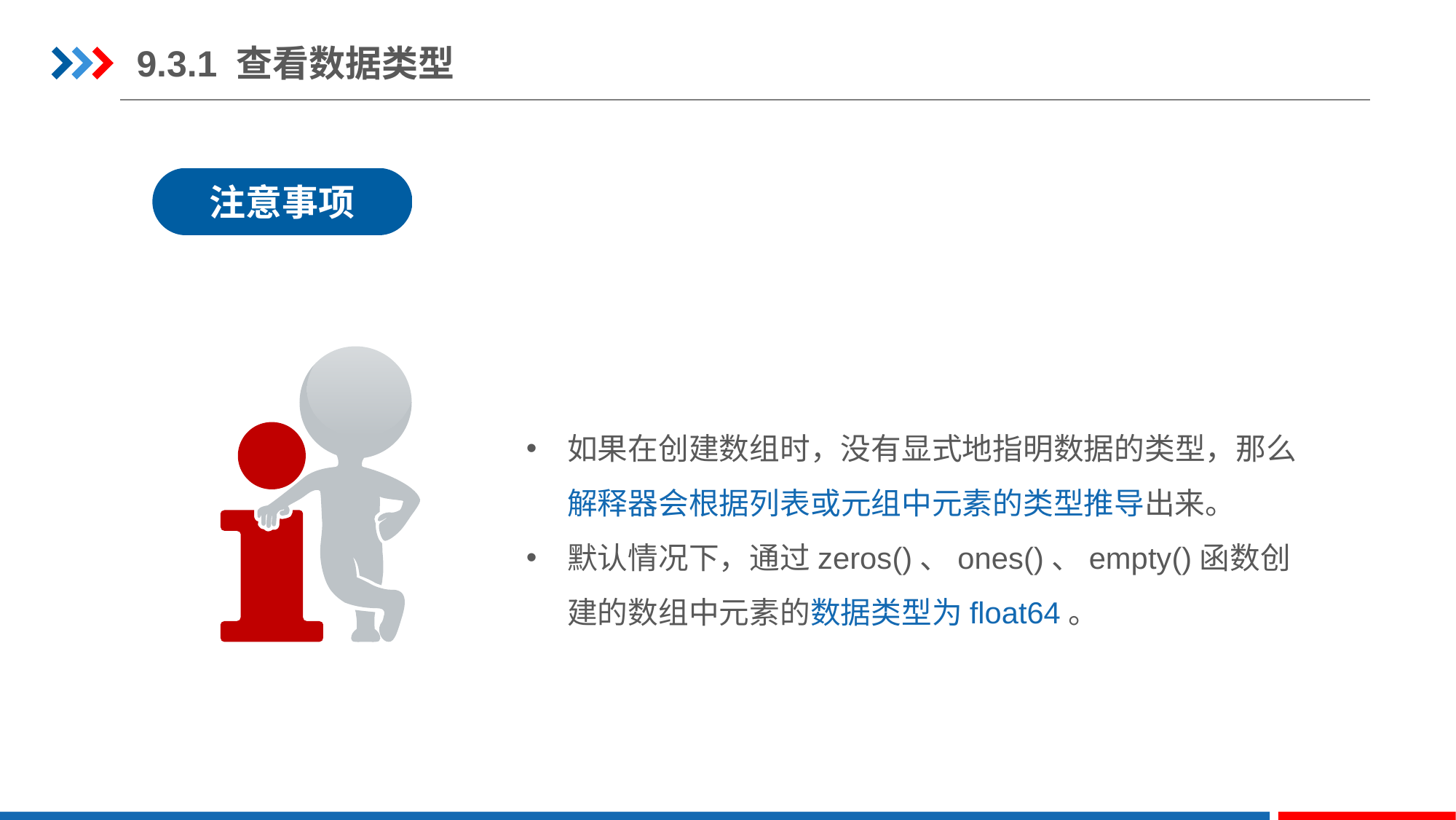

9.3.1 查看数据类型
注意事项

如果在创建数组时，没有显式地指明数据的类型，那么解释器会根据列表或元组中元素的类型推导出来。
默认情况下，通过zeros()、ones()、empty()函数创建的数组中元素的数据类型为float64。